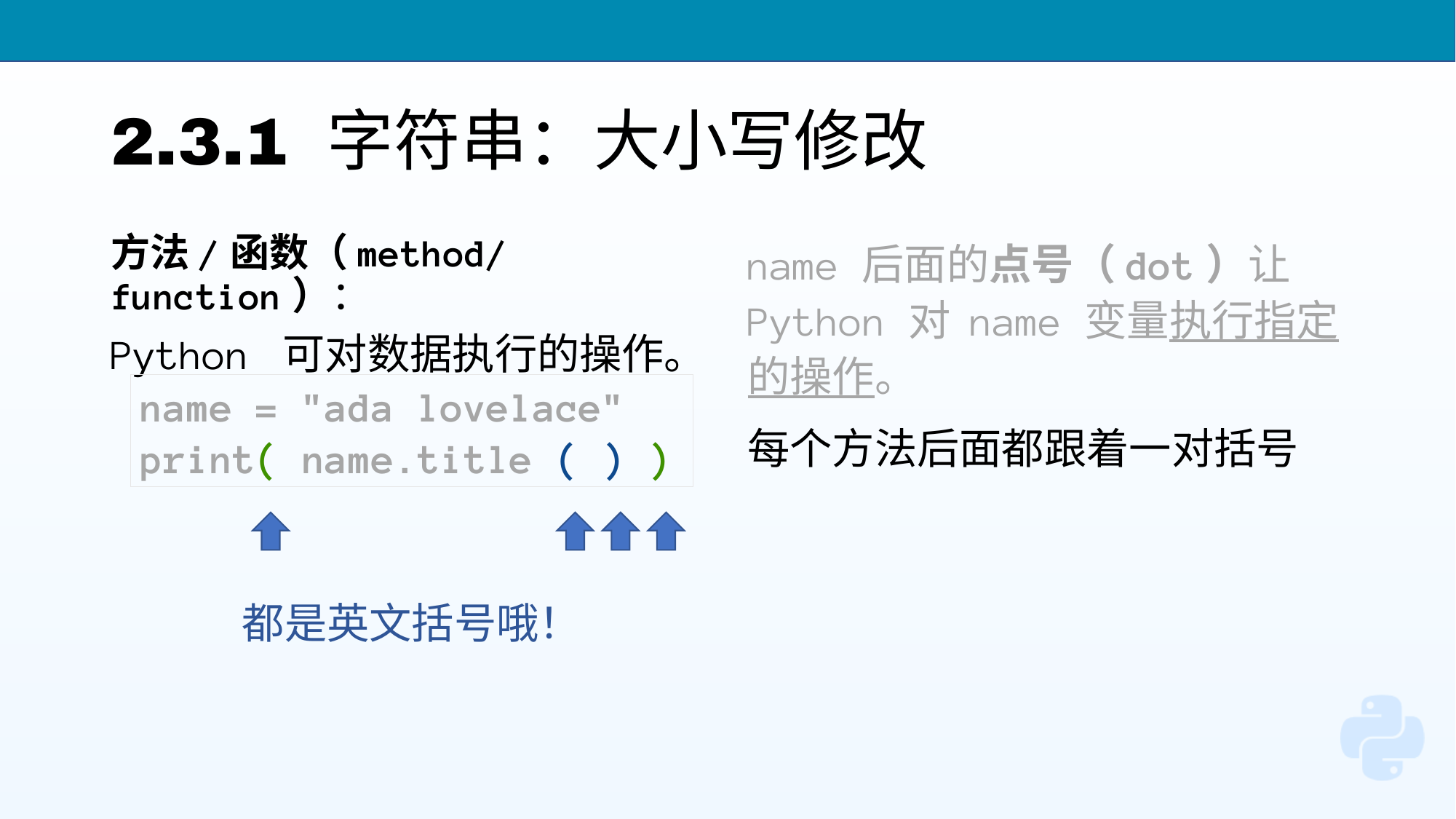

# 2.3.1 字符串：大小写修改
方法/函数（method/function）：
Python 可对数据执行的操作。
name 后面的点号（dot）让Python 对 name 变量执行指定的操作。

name = "ada lovelace"
print( name.title ( ) )
每个方法后面都跟着一对括号

都是英文括号哦！